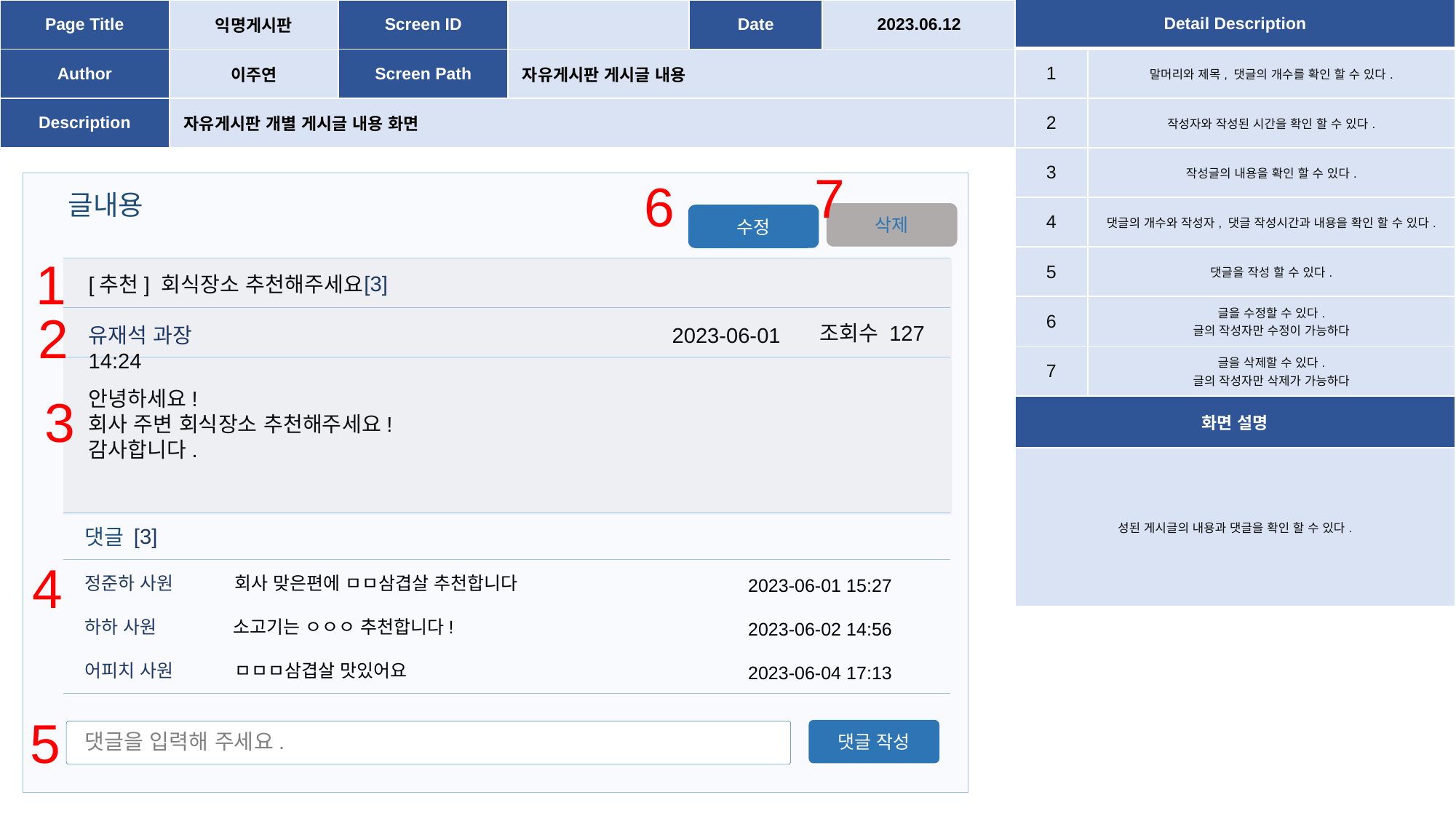

| Page Title | 익명게시판 | Screen ID |  | Date | 2023.06.12 |
| --- | --- | --- | --- | --- | --- |
| Author | 이주연 | Screen Path | 자유게시판 게시글 내용 |  |  |
| Description | 자유게시판 개별 게시글 내용 화면 |  |  |  |  |
| Detail Description |  |
| --- | --- |
| 1 | 말머리와 제목, 댓글의 개수를 확인 할 수 있다. |
| 2 | 작성자와 작성된 시간을 확인 할 수 있다. |
| 3 | 작성글의 내용을 확인 할 수 있다. |
| 4 | 댓글의 개수와 작성자, 댓글 작성시간과 내용을 확인 할 수 있다. |
| 5 | 댓글을 작성 할 수 있다. |
| 6 | 글을 수정할 수 있다. 글의 작성자만 수정이 가능하다 |
| 7 | 글을 삭제할 수 있다. 글의 작성자만 삭제가 가능하다 |
| 화면 설명 |  |
| 성된 게시글의 내용과 댓글을 확인 할 수 있다. |  |
7
6

글내용
삭제
수정
[추천] 회식장소 추천해주세요
조회수 127
유재석 과장                                                                               2023-06-01 14:24
안녕하세요!
회사 주변 회식장소 추천해주세요!
감사합니다.

1
[3]
2
3
[3]
댓글
4
정준하 사원            회사 맞은편에 ㅁㅁ삼겹살 추천합니다

하하 사원               소고기는 ㅇㅇㅇ 추천합니다!

어피치 사원            ㅁㅁㅁ삼겹살 맛있어요
2023-06-01 15:27

2023-06-02 14:56

2023-06-04 17:13
5
댓글 작성
.
댓글을 입력해 주세요.